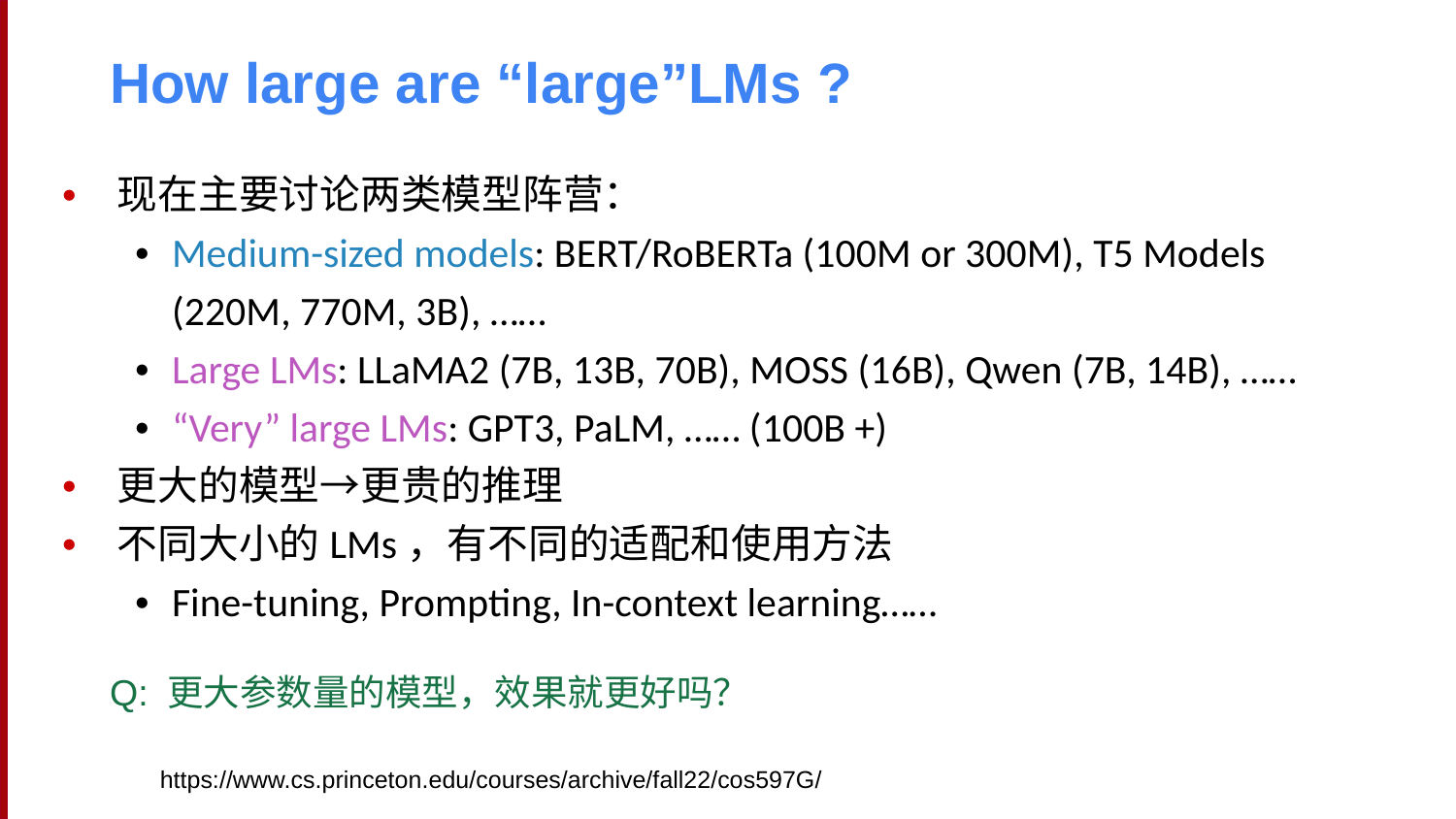

# How large are “large”LMs ?
现在主要讨论两类模型阵营：
Medium-sized models: BERT/RoBERTa (100M or 300M), T5 Models (220M, 770M, 3B), ……
Large LMs: LLaMA2 (7B, 13B, 70B), MOSS (16B), Qwen (7B, 14B), ……
“Very” large LMs: GPT3, PaLM, …… (100B +)
更大的模型→更贵的推理
不同大小的LMs，有不同的适配和使用方法
Fine-tuning, Prompting, In-context learning……
Q: 更大参数量的模型，效果就更好吗？
https://www.cs.princeton.edu/courses/archive/fall22/cos597G/